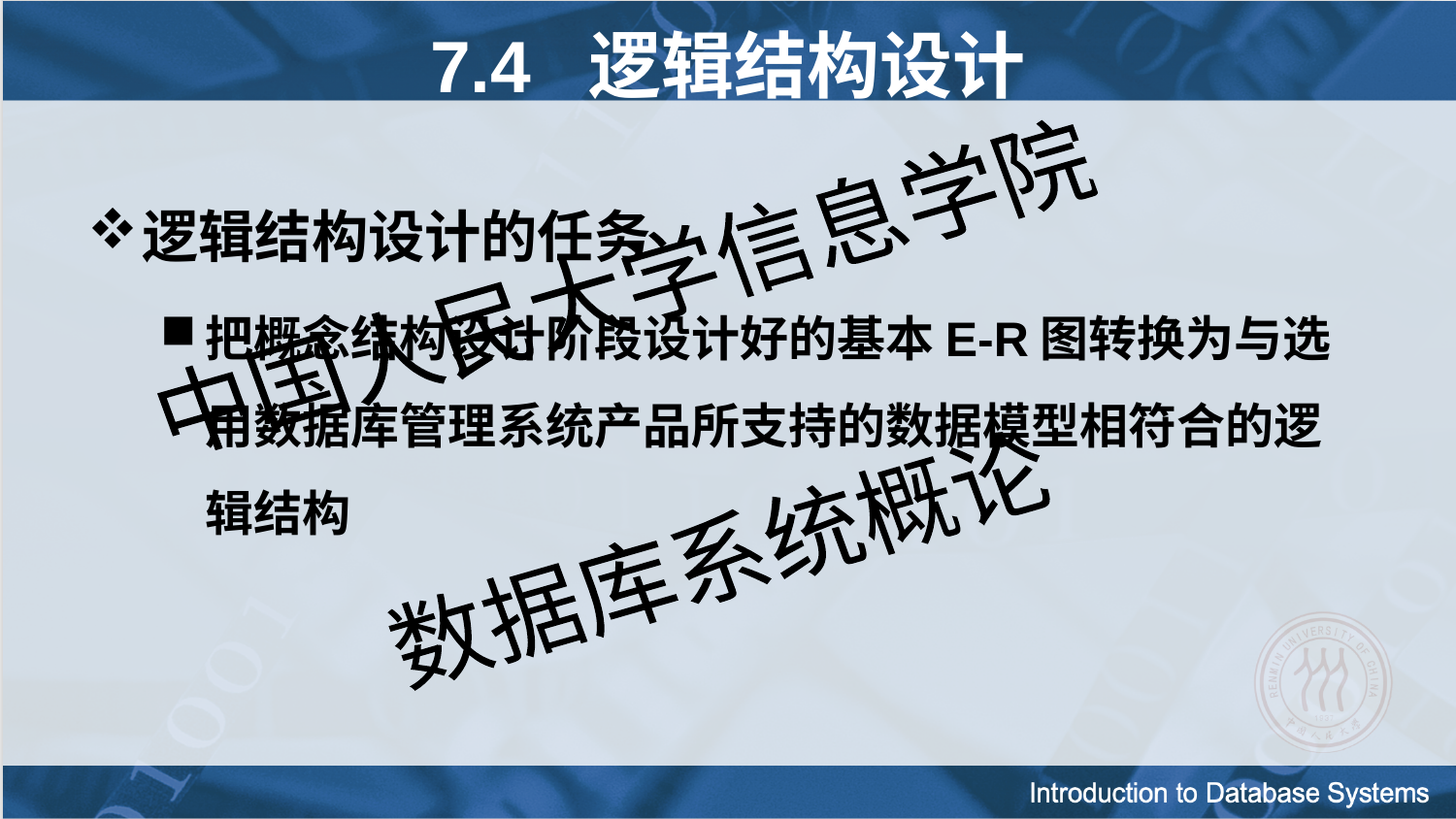

7.4  逻辑结构设计
逻辑结构设计的任务
把概念结构设计阶段设计好的基本E-R图转换为与选用数据库管理系统产品所支持的数据模型相符合的逻辑结构